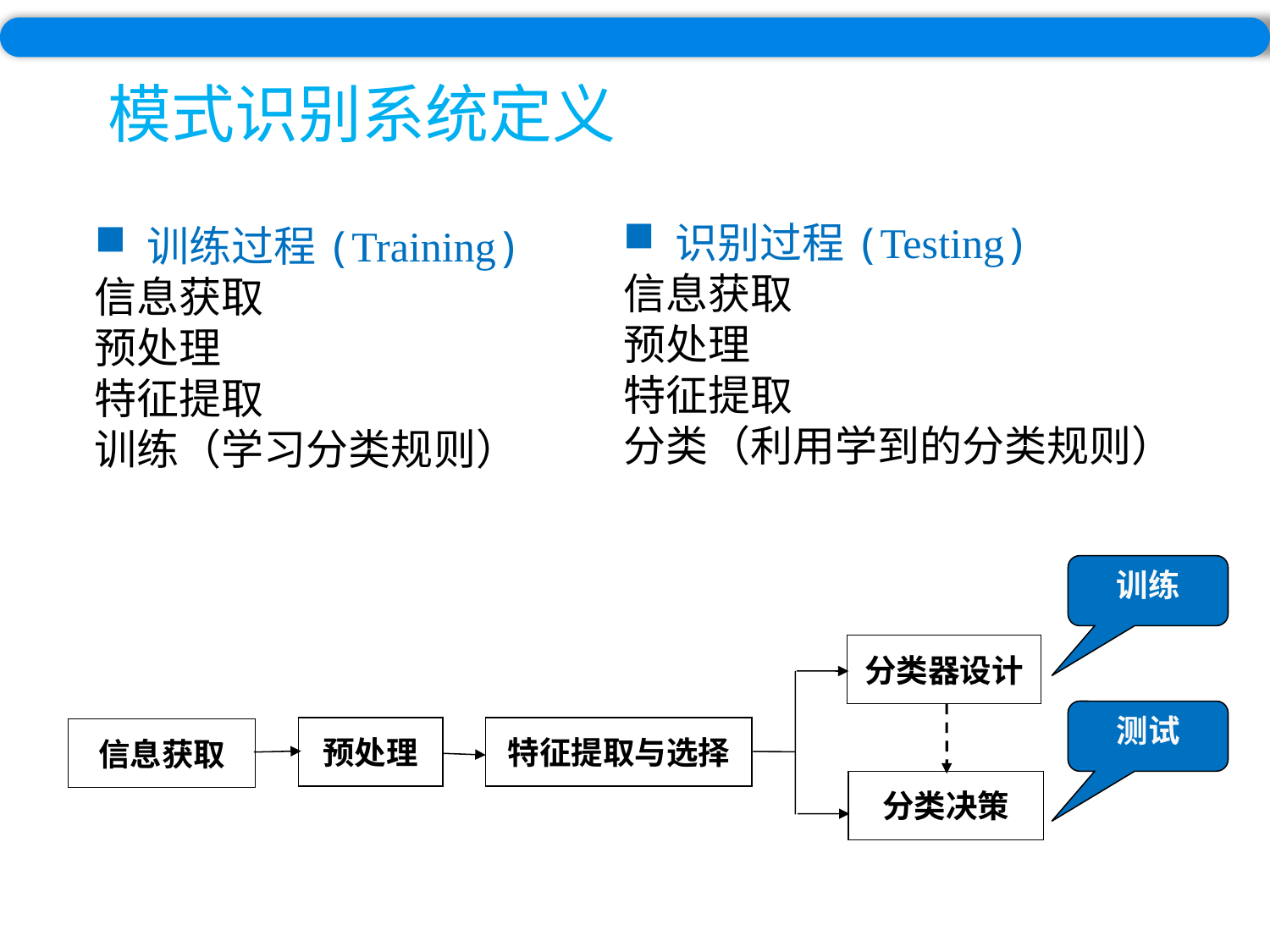

模式识别系统定义
 识别过程(Testing)
信息获取
预处理
特征提取
分类（利用学到的分类规则）
 训练过程(Training)
信息获取
预处理
特征提取
训练（学习分类规则）
训练
分类器设计

预处理
特征提取与选择
信息获取

分类决策

测试